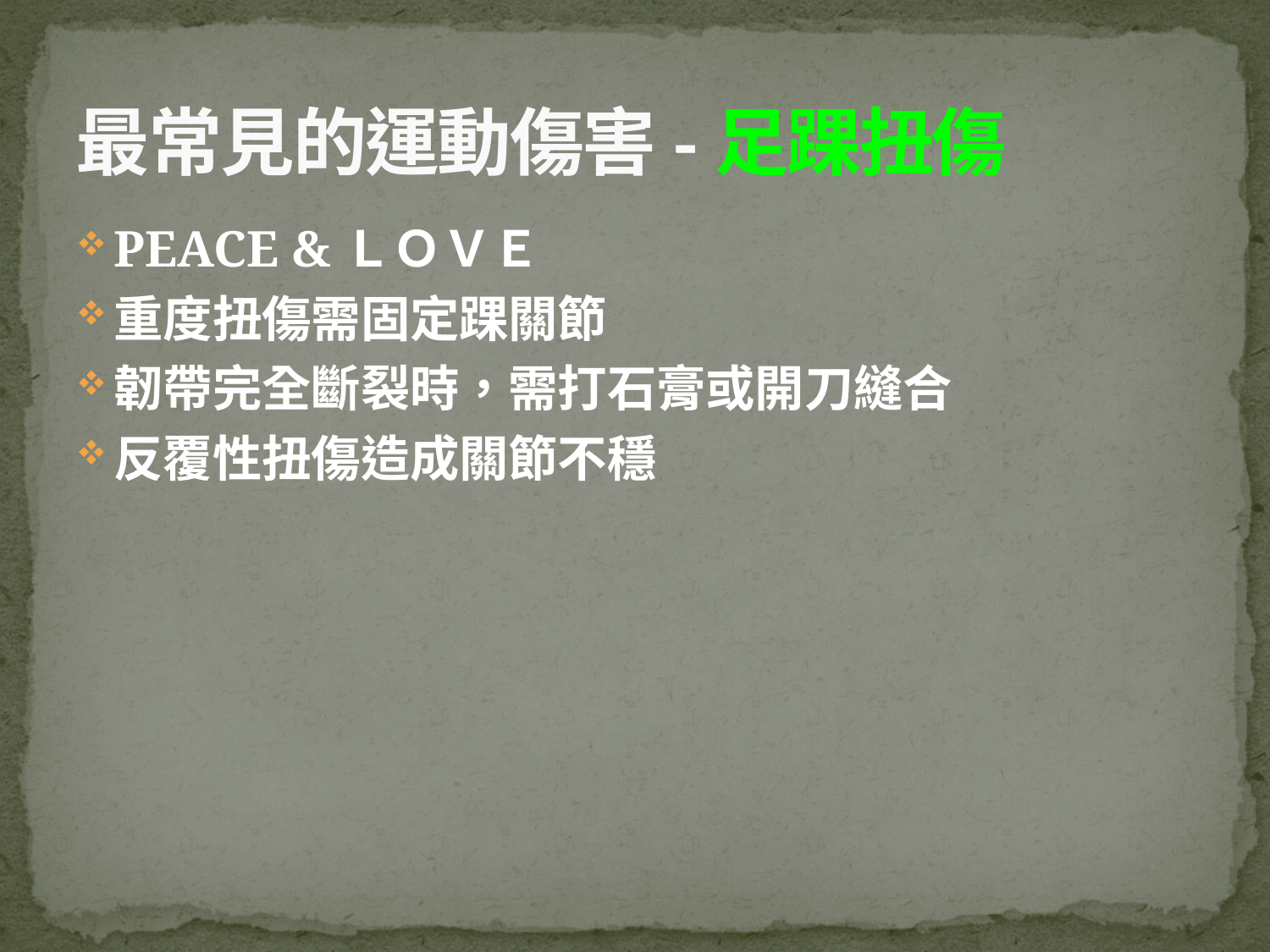

# 最常見的運動傷害-足踝扭傷
PEACE &ＬＯＶＥ
重度扭傷需固定踝關節
韌帶完全斷裂時，需打石膏或開刀縫合
反覆性扭傷造成關節不穩